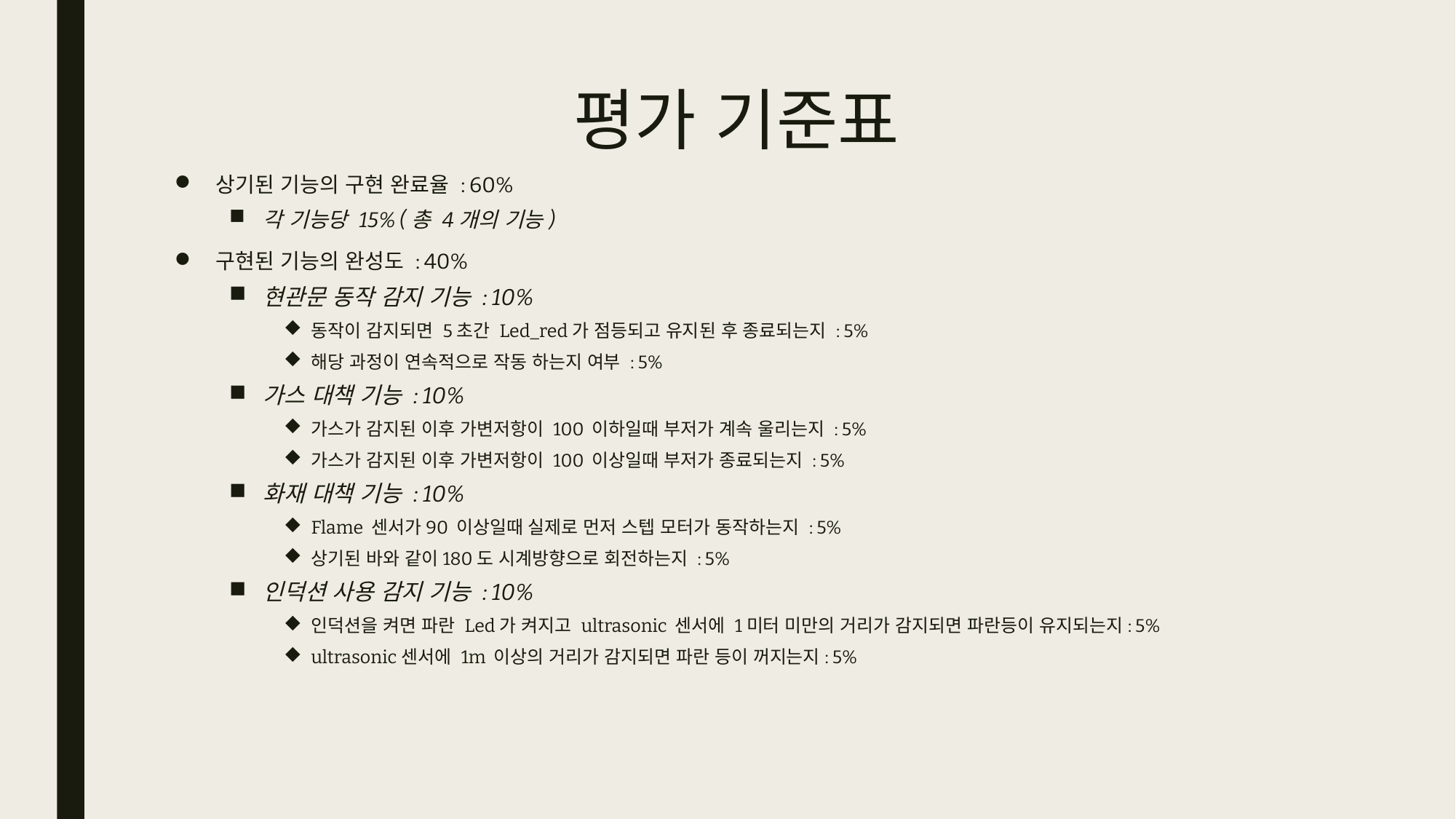

# 평가 기준표
상기된 기능의 구현 완료율 : 60%
각 기능당 15% (총 4개의 기능)
구현된 기능의 완성도 : 40%
현관문 동작 감지 기능 : 10%
동작이 감지되면 5초간 Led_red가 점등되고 유지된 후 종료되는지 : 5%
해당 과정이 연속적으로 작동 하는지 여부 : 5%
가스 대책 기능 : 10%
가스가 감지된 이후 가변저항이 100 이하일때 부저가 계속 울리는지 : 5%
가스가 감지된 이후 가변저항이 100 이상일때 부저가 종료되는지 : 5%
화재 대책 기능 : 10%
Flame 센서가90 이상일때 실제로 먼저 스텝 모터가 동작하는지 : 5%
상기된 바와 같이180도 시계방향으로 회전하는지 : 5%
인덕션 사용 감지 기능 : 10%
인덕션을 켜면 파란 Led가 켜지고 ultrasonic 센서에 1미터 미만의 거리가 감지되면 파란등이 유지되는지: 5%
ultrasonic센서에 1m 이상의 거리가 감지되면 파란 등이 꺼지는지: 5%